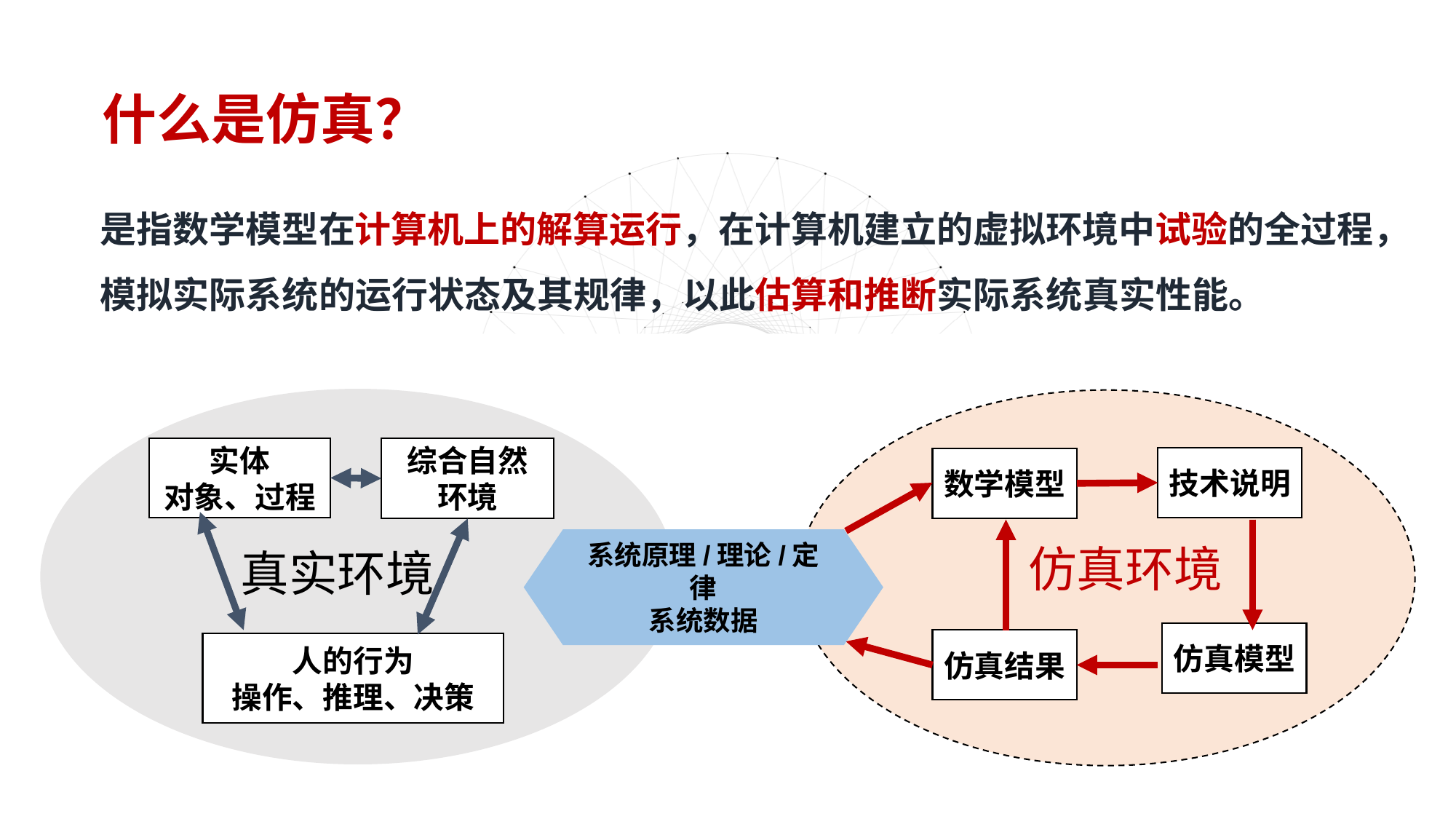

什么是仿真？
是指数学模型在计算机上的解算运行，在计算机建立的虚拟环境中试验的全过程，模拟实际系统的运行状态及其规律，以此估算和推断实际系统真实性能。

实体
对象、过程
综合自然环境
技术说明
数学模型
系统原理/理论/定律
系统数据
仿真环境
真实环境
仿真模型
仿真结果
人的行为
操作、推理、决策